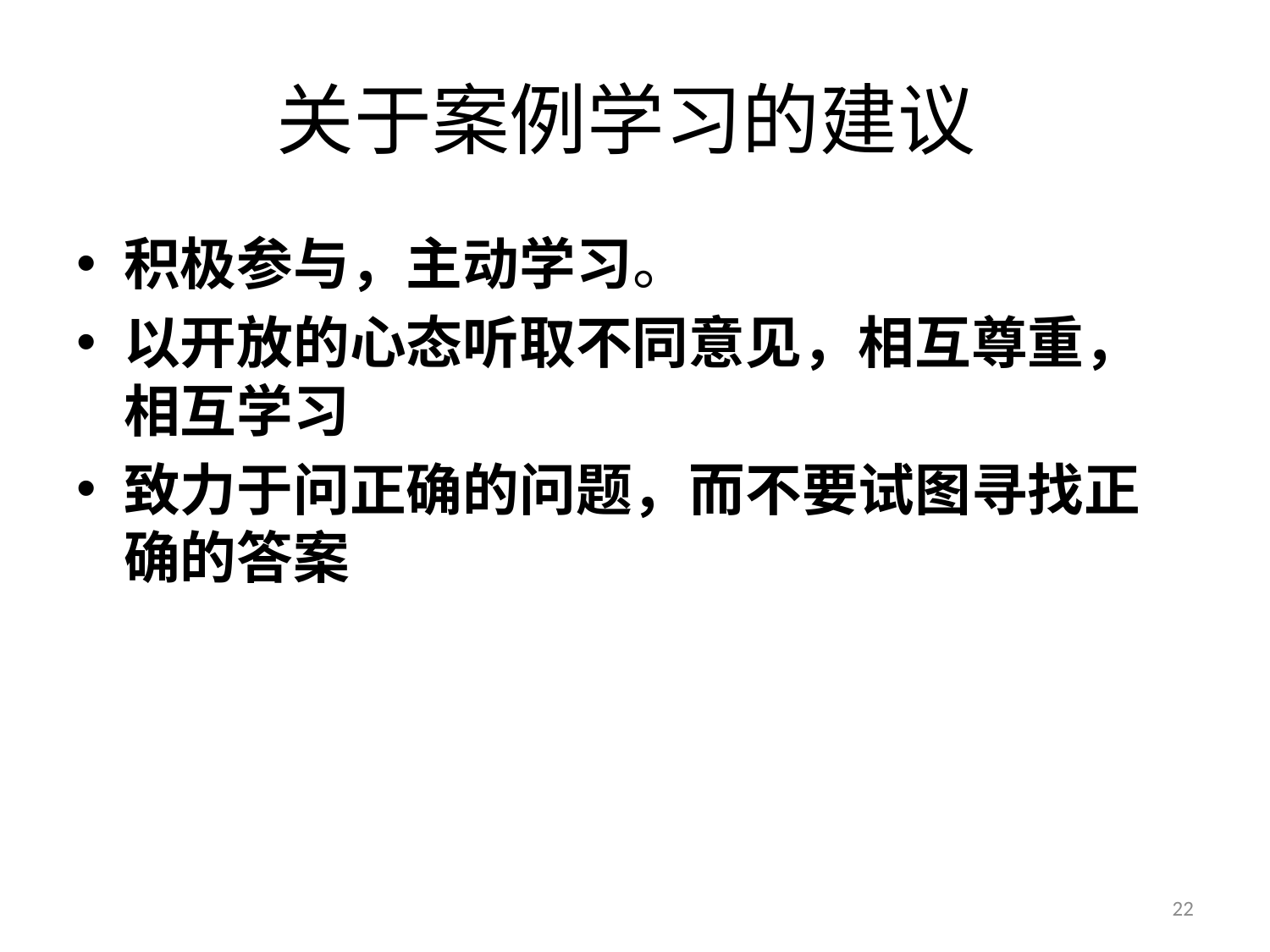

# 关于案例学习的建议
积极参与，主动学习。
以开放的心态听取不同意见，相互尊重，相互学习
致力于问正确的问题，而不要试图寻找正确的答案

22